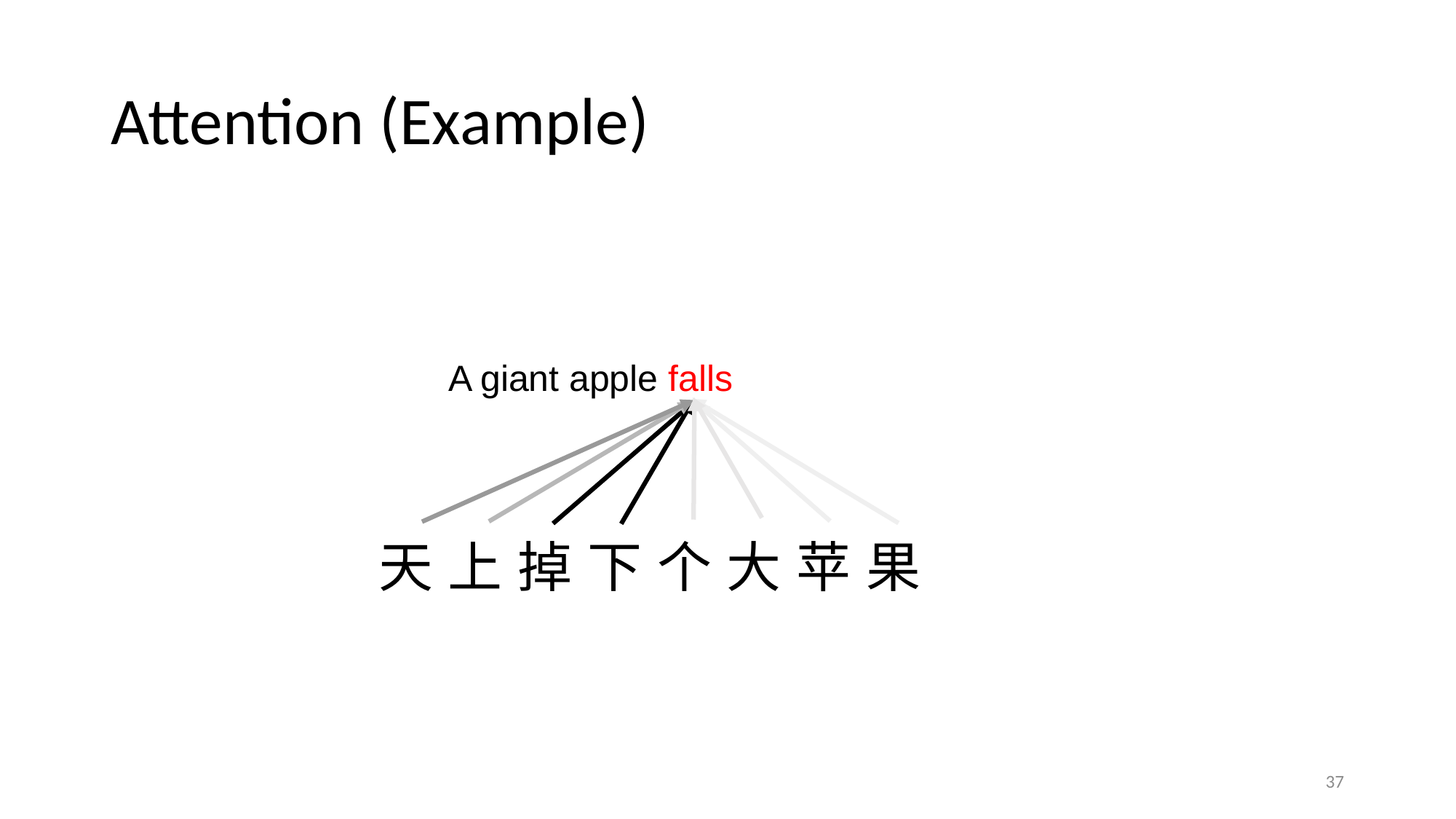

# Attention (Example)
A giant apple falls
天 上 掉 下 个 大 苹 果
37